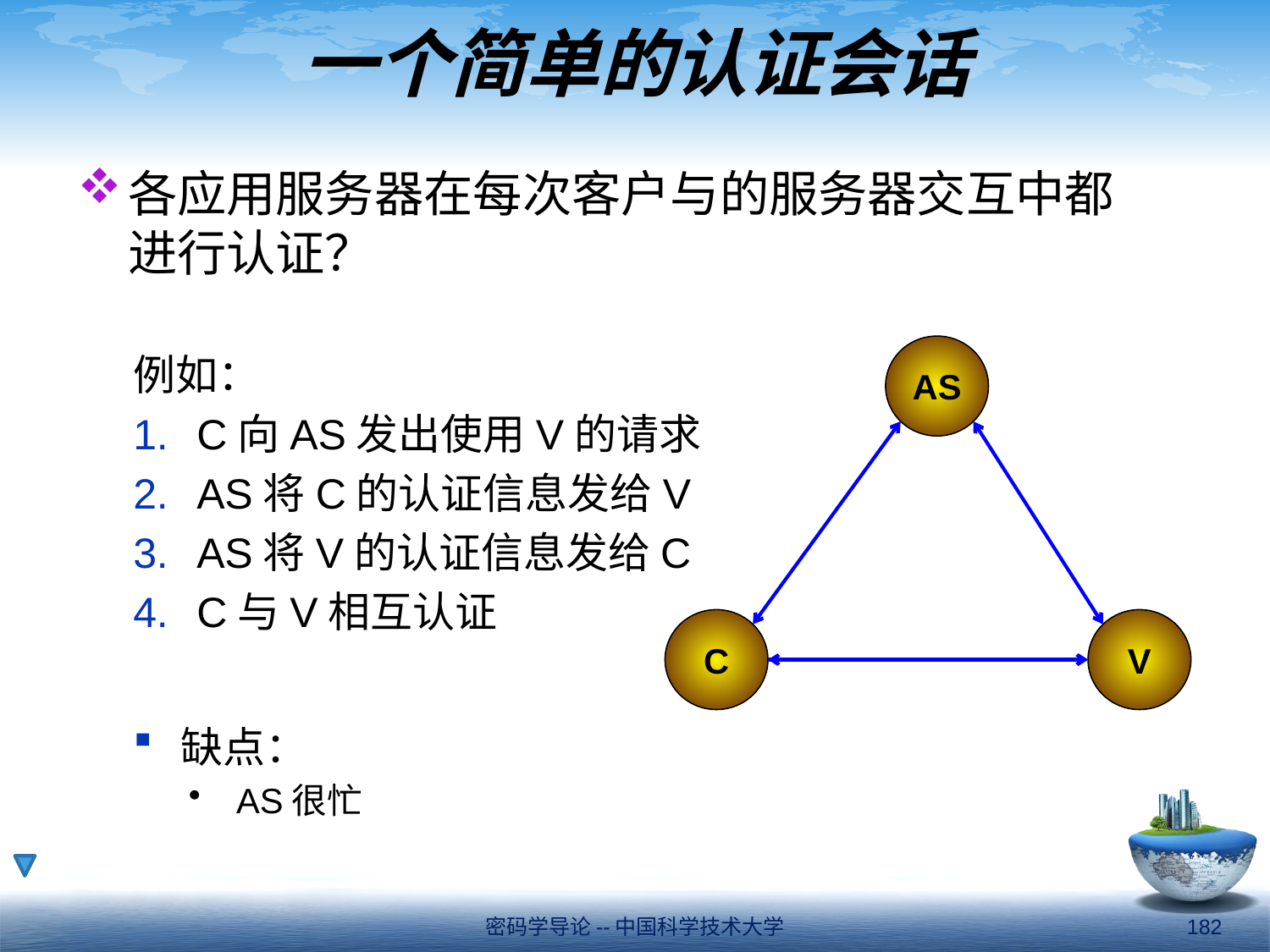

# 一个简单的认证会话
各应用服务器在每次客户与的服务器交互中都进行认证？

例如：
C向AS发出使用V的请求
AS将C的认证信息发给V
AS将V的认证信息发给C
C与V相互认证

缺点：
AS很忙
AS
C
V

密码学导论--中国科学技术大学
182